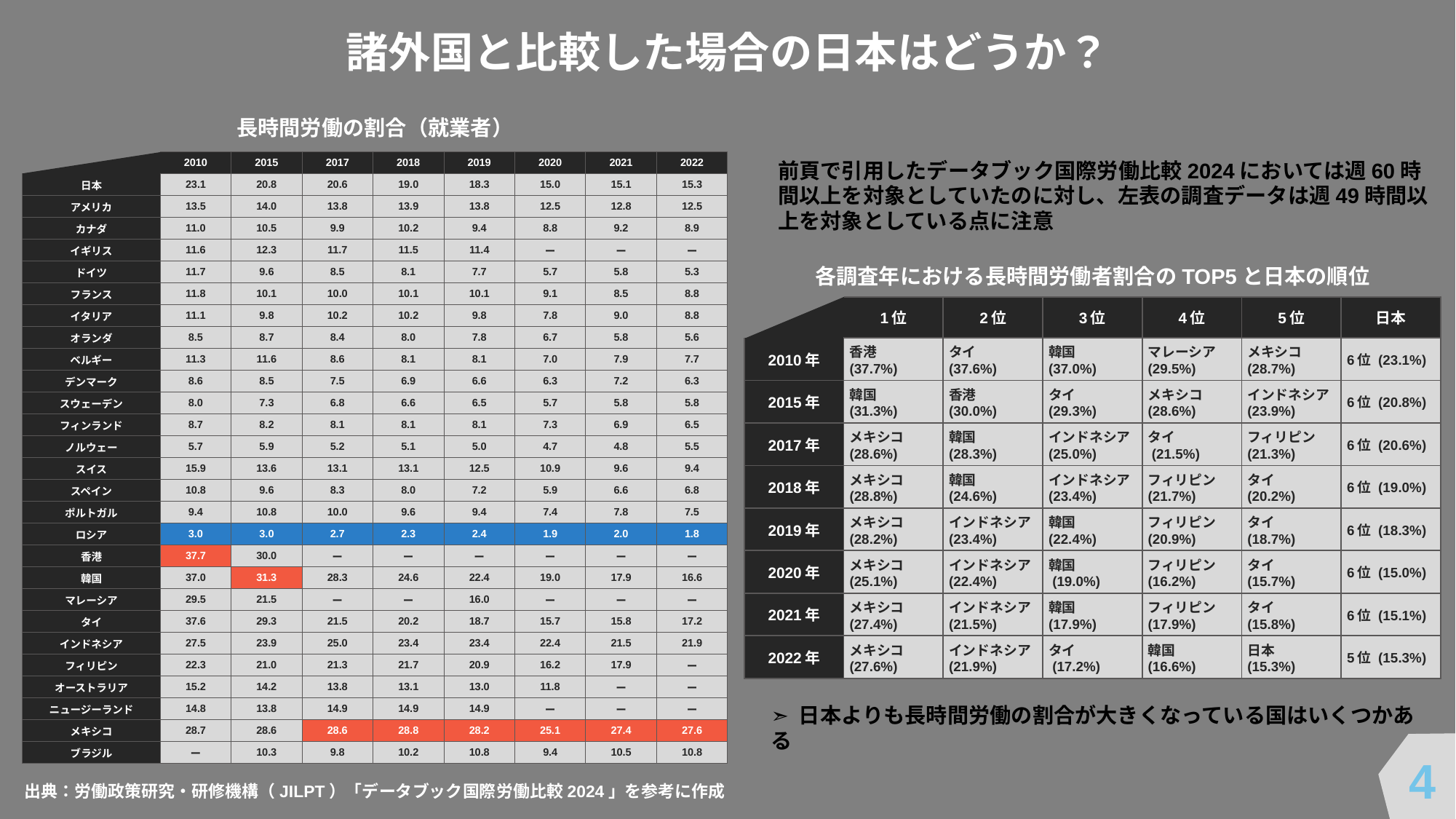

諸外国と比較した場合の日本はどうか？
長時間労働の割合（就業者）
|  | 2010 | 2015 | 2017 | 2018 | 2019 | 2020 | 2021 | 2022 |
| --- | --- | --- | --- | --- | --- | --- | --- | --- |
| 日本 | 23.1 | 20.8 | 20.6 | 19.0 | 18.3 | 15.0 | 15.1 | 15.3 |
| アメリカ | 13.5 | 14.0 | 13.8 | 13.9 | 13.8 | 12.5 | 12.8 | 12.5 |
| カナダ | 11.0 | 10.5 | 9.9 | 10.2 | 9.4 | 8.8 | 9.2 | 8.9 |
| イギリス | 11.6 | 12.3 | 11.7 | 11.5 | 11.4 | ー | ー | ー |
| ドイツ | 11.7 | 9.6 | 8.5 | 8.1 | 7.7 | 5.7 | 5.8 | 5.3 |
| フランス | 11.8 | 10.1 | 10.0 | 10.1 | 10.1 | 9.1 | 8.5 | 8.8 |
| イタリア | 11.1 | 9.8 | 10.2 | 10.2 | 9.8 | 7.8 | 9.0 | 8.8 |
| オランダ | 8.5 | 8.7 | 8.4 | 8.0 | 7.8 | 6.7 | 5.8 | 5.6 |
| ベルギー | 11.3 | 11.6 | 8.6 | 8.1 | 8.1 | 7.0 | 7.9 | 7.7 |
| デンマーク | 8.6 | 8.5 | 7.5 | 6.9 | 6.6 | 6.3 | 7.2 | 6.3 |
| スウェーデン | 8.0 | 7.3 | 6.8 | 6.6 | 6.5 | 5.7 | 5.8 | 5.8 |
| フィンランド | 8.7 | 8.2 | 8.1 | 8.1 | 8.1 | 7.3 | 6.9 | 6.5 |
| ノルウェー | 5.7 | 5.9 | 5.2 | 5.1 | 5.0 | 4.7 | 4.8 | 5.5 |
| スイス | 15.9 | 13.6 | 13.1 | 13.1 | 12.5 | 10.9 | 9.6 | 9.4 |
| スペイン | 10.8 | 9.6 | 8.3 | 8.0 | 7.2 | 5.9 | 6.6 | 6.8 |
| ポルトガル | 9.4 | 10.8 | 10.0 | 9.6 | 9.4 | 7.4 | 7.8 | 7.5 |
| ロシア | 3.0 | 3.0 | 2.7 | 2.3 | 2.4 | 1.9 | 2.0 | 1.8 |
| 香港 | 37.7 | 30.0 | ー | ー | ー | ー | ー | ー |
| 韓国 | 37.0 | 31.3 | 28.3 | 24.6 | 22.4 | 19.0 | 17.9 | 16.6 |
| マレーシア | 29.5 | 21.5 | ー | ー | 16.0 | ー | ー | ー |
| タイ | 37.6 | 29.3 | 21.5 | 20.2 | 18.7 | 15.7 | 15.8 | 17.2 |
| インドネシア | 27.5 | 23.9 | 25.0 | 23.4 | 23.4 | 22.4 | 21.5 | 21.9 |
| フィリピン | 22.3 | 21.0 | 21.3 | 21.7 | 20.9 | 16.2 | 17.9 | ー |
| オーストラリア | 15.2 | 14.2 | 13.8 | 13.1 | 13.0 | 11.8 | ー | ー |
| ニュージーランド | 14.8 | 13.8 | 14.9 | 14.9 | 14.9 | ー | ー | ー |
| メキシコ | 28.7 | 28.6 | 28.6 | 28.8 | 28.2 | 25.1 | 27.4 | 27.6 |
| ブラジル | ー | 10.3 | 9.8 | 10.2 | 10.8 | 9.4 | 10.5 | 10.8 |
前頁で引用したデータブック国際労働比較2024においては週60時間以上を対象としていたのに対し、左表の調査データは週49時間以上を対象としている点に注意

各調査年における長時間労働者割合のTOP5と日本の順位

|  | 1位 | 2位 | 3位 | 4位 | 5位 | 日本 |
| --- | --- | --- | --- | --- | --- | --- |
| 2010年 | 香港 (37.7%) | タイ (37.6%) | 韓国 (37.0%) | マレーシア (29.5%) | メキシコ (28.7%) | 6位 (23.1%) |
| 2015年 | 韓国 (31.3%) | 香港 (30.0%) | タイ (29.3%) | メキシコ (28.6%) | インドネシア (23.9%) | 6位 (20.8%) |
| 2017年 | メキシコ (28.6%) | 韓国 (28.3%) | インドネシア (25.0%) | タイ (21.5%) | フィリピン (21.3%) | 6位 (20.6%) |
| 2018年 | メキシコ (28.8%) | 韓国 (24.6%) | インドネシア (23.4%) | フィリピン (21.7%) | タイ (20.2%) | 6位 (19.0%) |
| 2019年 | メキシコ (28.2%) | インドネシア (23.4%) | 韓国 (22.4%) | フィリピン (20.9%) | タイ (18.7%) | 6位 (18.3%) |
| 2020年 | メキシコ (25.1%) | インドネシア (22.4%) | 韓国 (19.0%) | フィリピン (16.2%) | タイ (15.7%) | 6位 (15.0%) |
| 2021年 | メキシコ (27.4%) | インドネシア (21.5%) | 韓国 (17.9%) | フィリピン (17.9%) | タイ (15.8%) | 6位 (15.1%) |
| 2022年 | メキシコ (27.6%) | インドネシア (21.9%) | タイ (17.2%) | 韓国 (16.6%) | 日本 (15.3%) | 5位 (15.3%) |
➣ 日本よりも長時間労働の割合が大きくなっている国はいくつかある

4
出典：労働政策研究・研修機構（JILPT）「データブック国際労働比較2024」を参考に作成